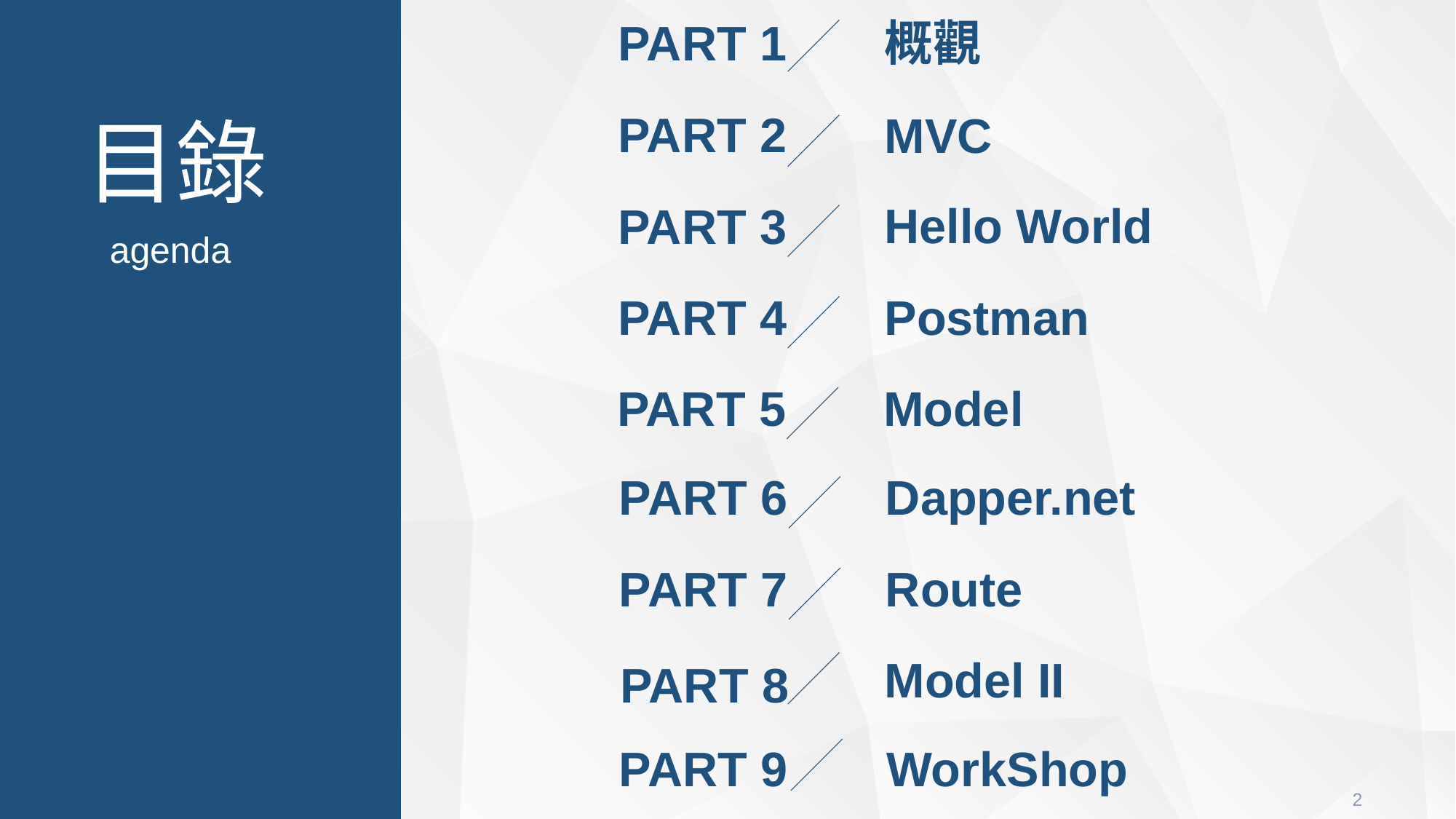

PART 1
概觀
PART 2

MVC
Hello World
PART 3

PART 4

Postman
PART 5

Model
Dapper.net
PART 6

PART 7

Route
Model II
PART 8

WorkShop
PART 9